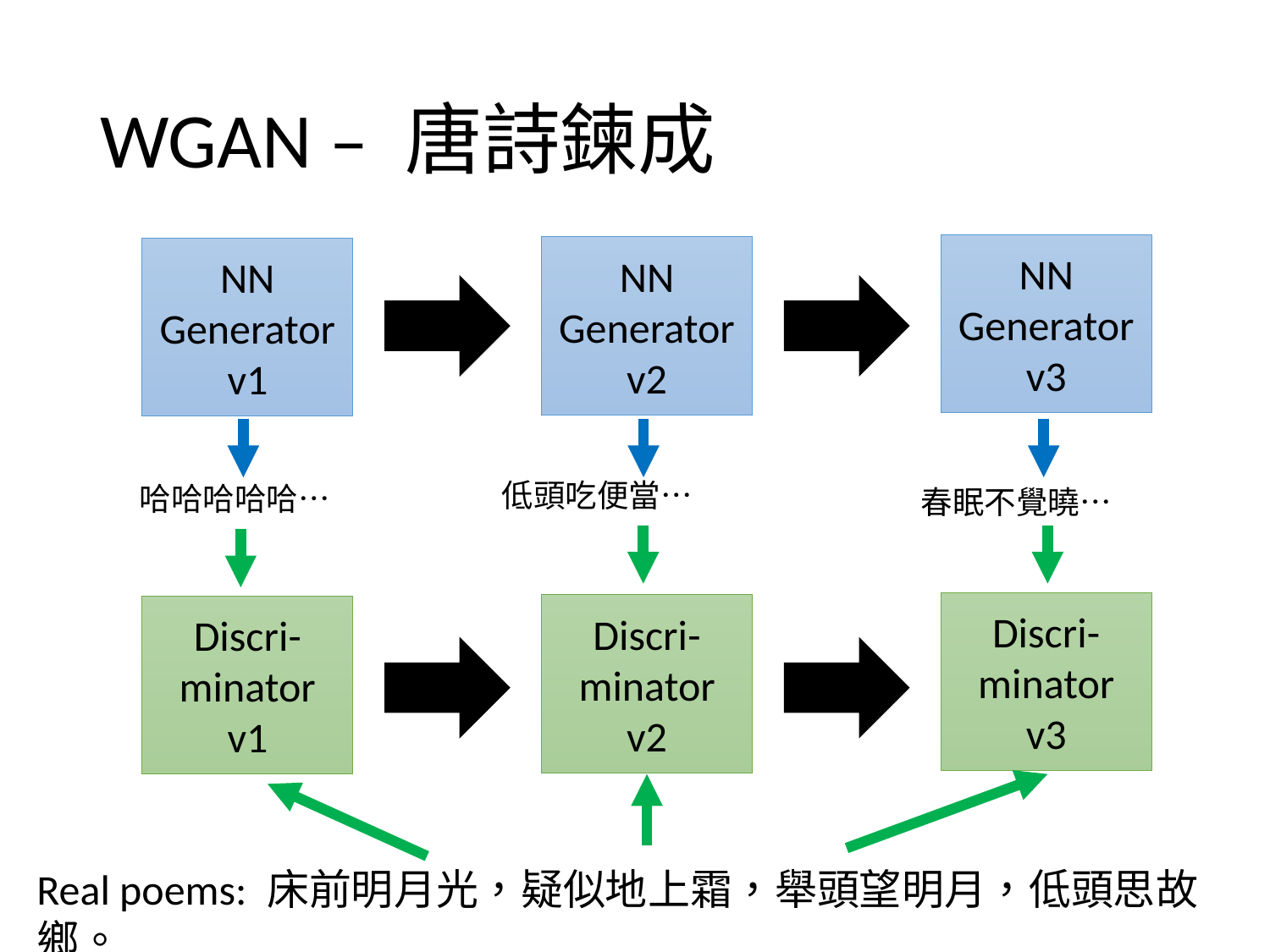

# WGAN – 唐詩鍊成
NN
Generator
v3
NN
Generator
v2
NN
Generator
v1

低頭吃便當…
哈哈哈哈哈…
春眠不覺曉…
Discri-minator
v3
Discri-minator
v2
Discri-minator
v1

Real poems: 床前明月光，疑似地上霜，舉頭望明月，低頭思故鄉。